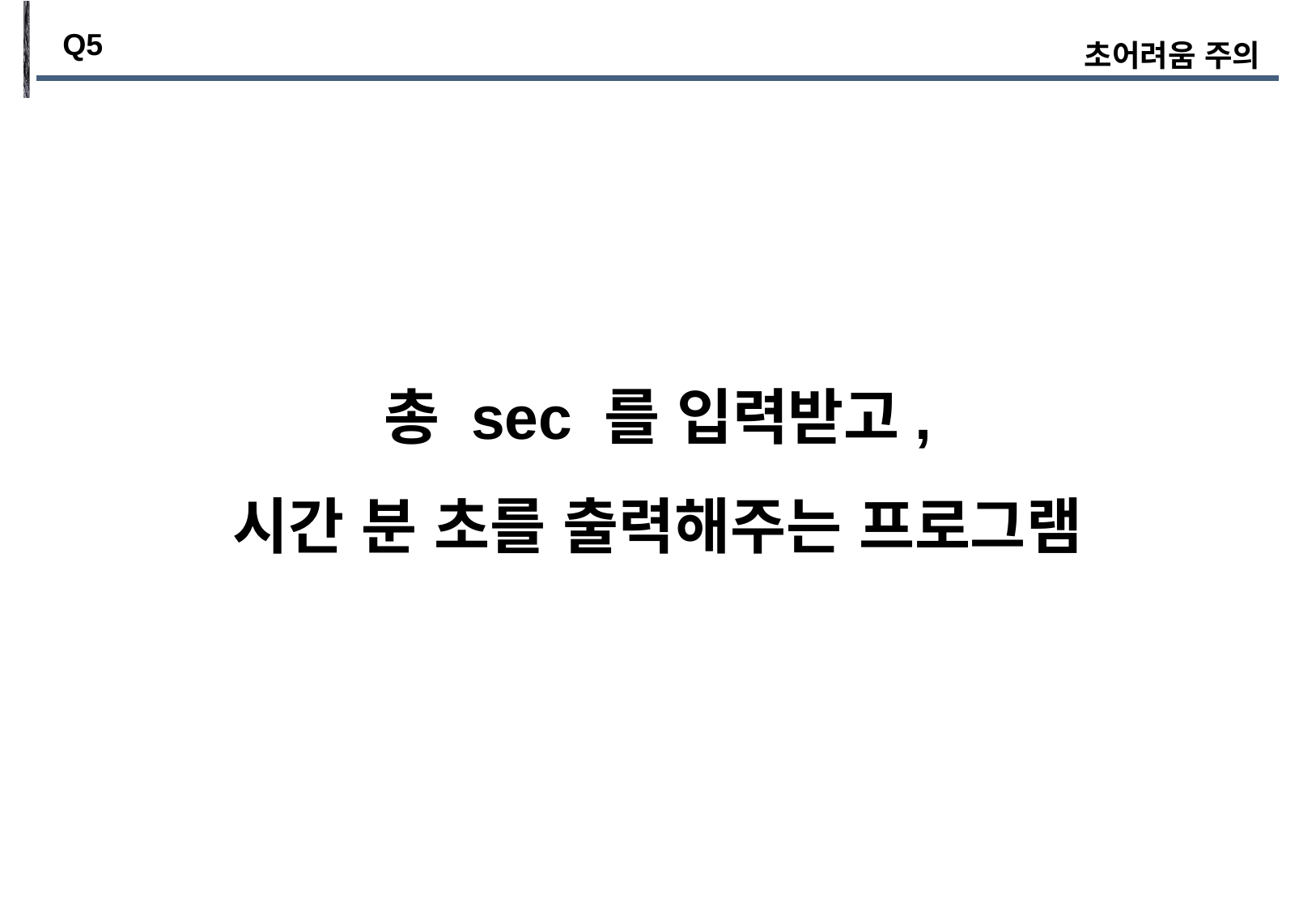

Q5
초어려움 주의

총 sec 를 입력받고,
시간 분 초를 출력해주는 프로그램